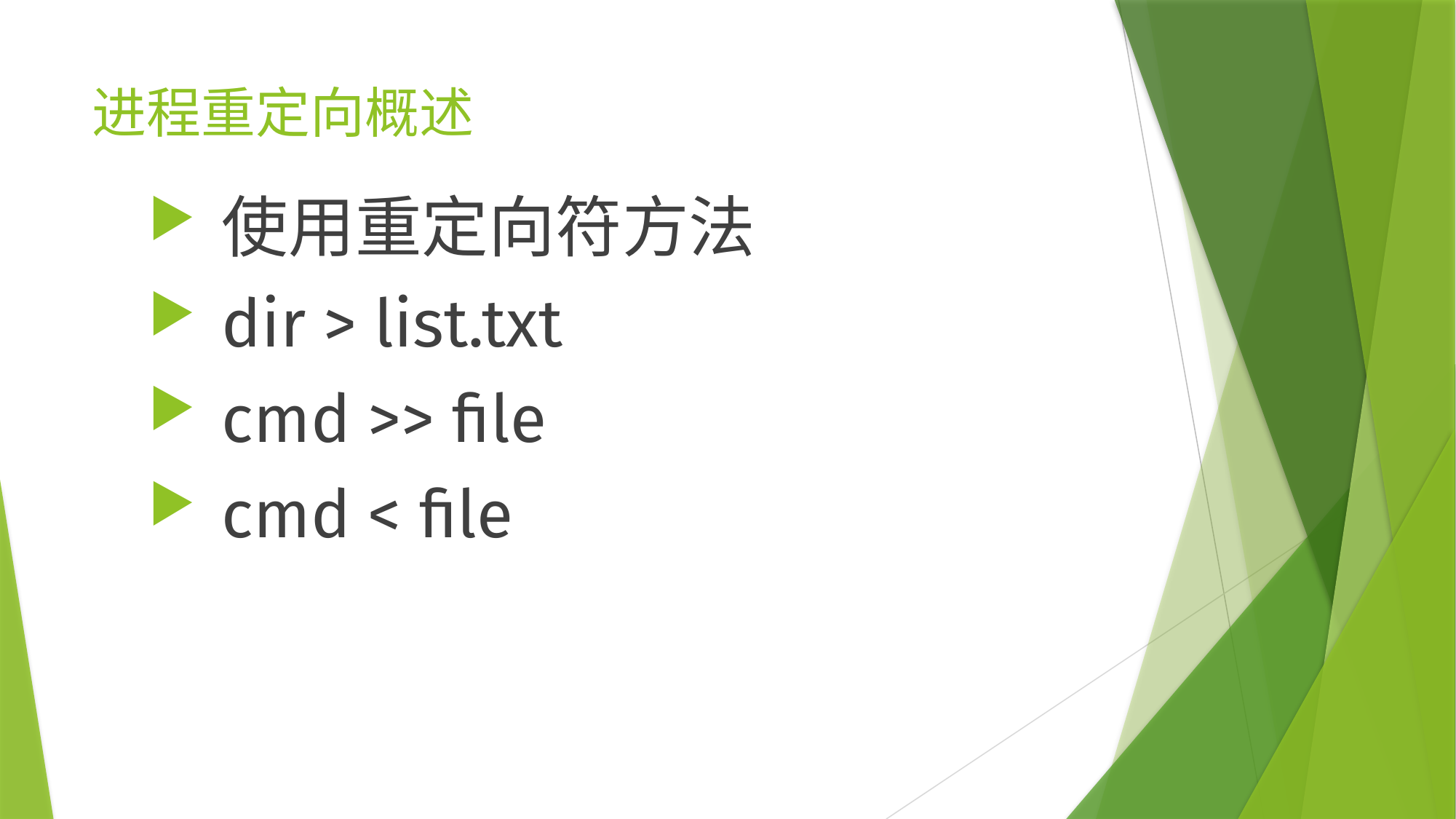

# 进程重定向概述
使用重定向符方法
dir > list.txt
cmd >> file
cmd < file